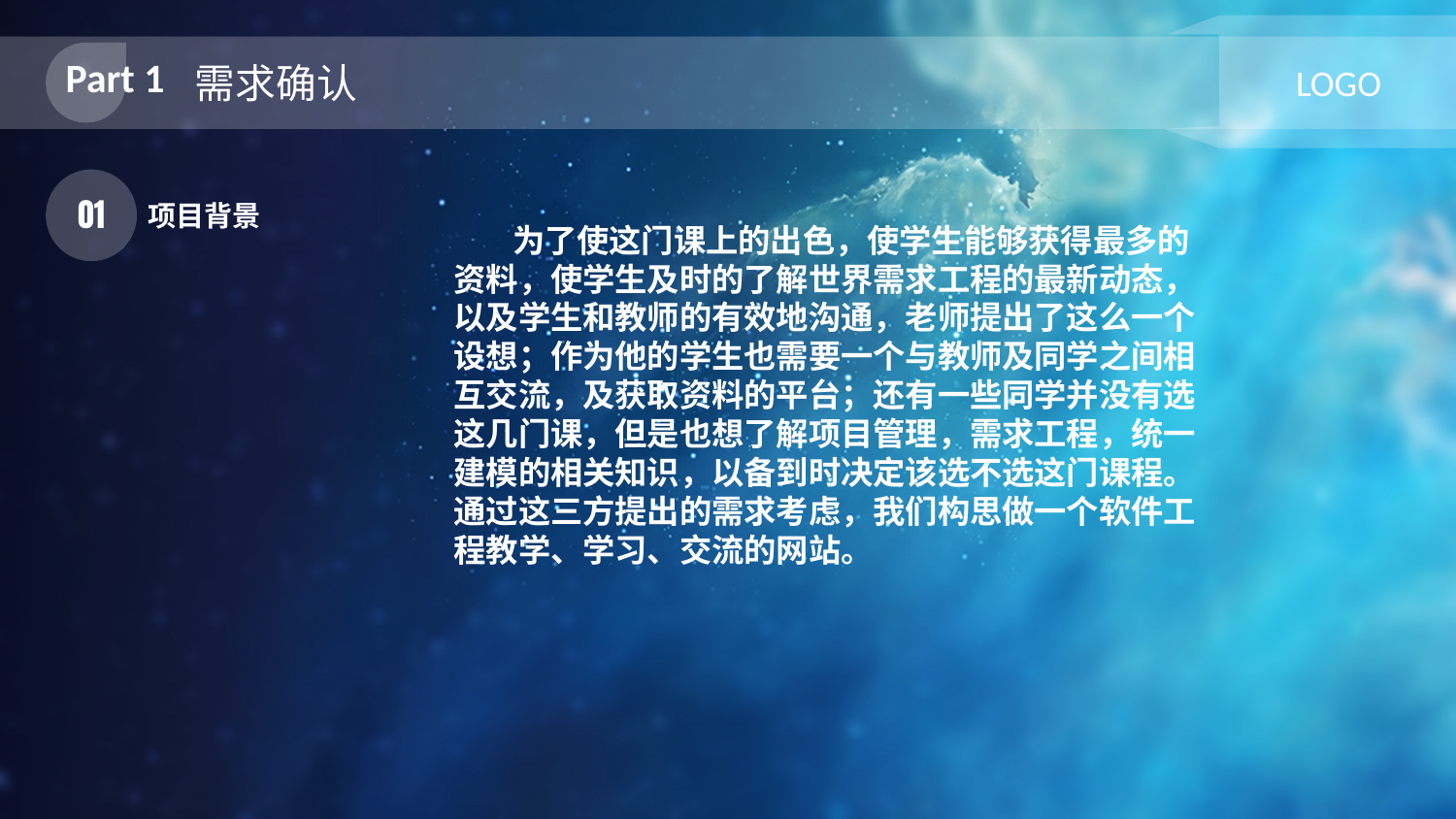

Part 1
需求确认
LOGO
01
项目背景
       为了使这门课上的出色，使学生能够获得最多的资料，使学生及时的了解世界需求工程的最新动态，以及学生和教师的有效地沟通，老师提出了这么一个设想；作为他的学生也需要一个与教师及同学之间相互交流，及获取资料的平台；还有一些同学并没有选这几门课，但是也想了解项目管理，需求工程，统一建模的相关知识，以备到时决定该选不选这门课程。通过这三方提出的需求考虑，我们构思做一个软件工程教学、学习、交流的网站。